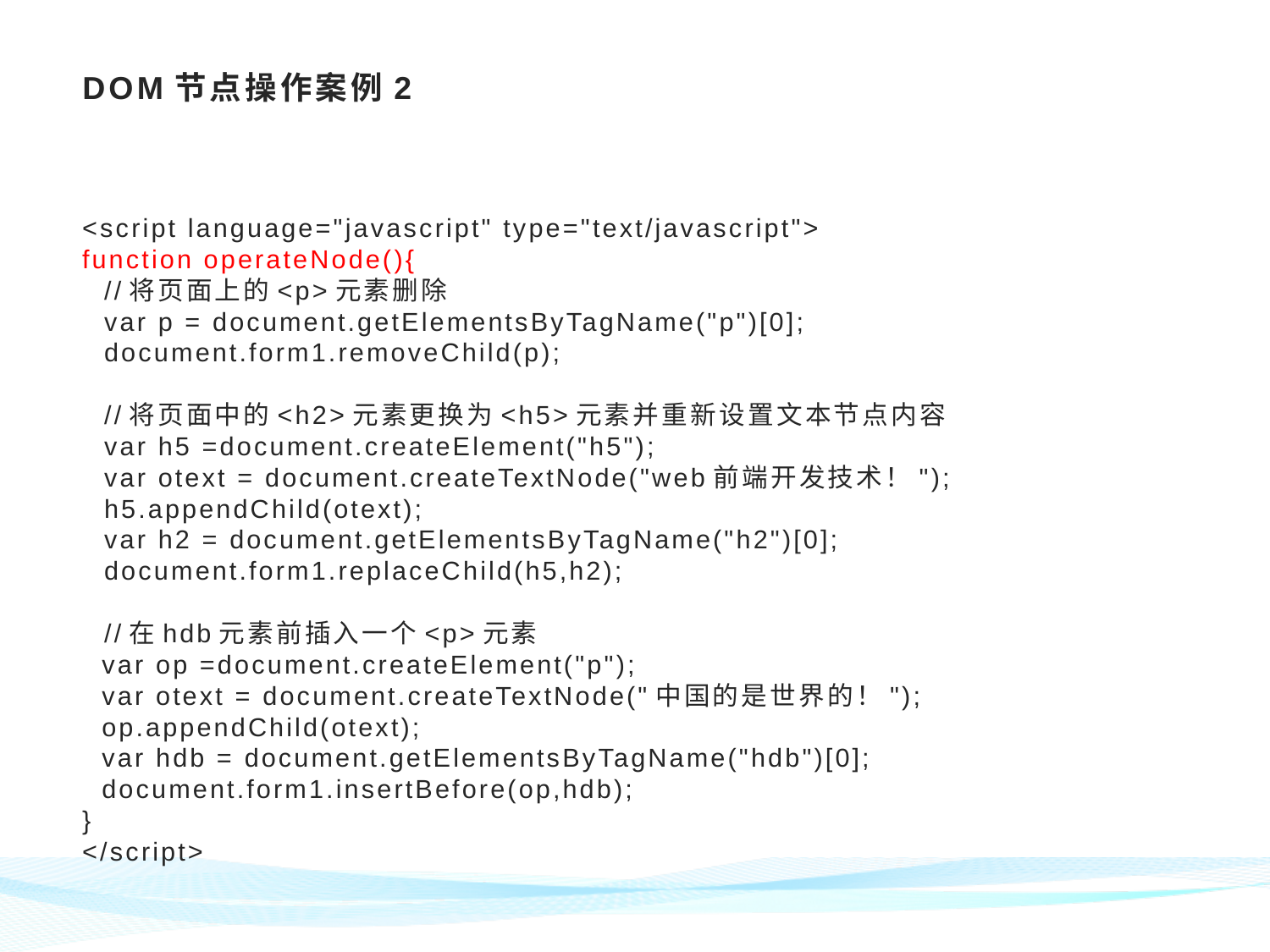

# DOM节点操作案例2
<script language="javascript" type="text/javascript">
function operateNode(){
//将页面上的<p>元素删除
var p = document.getElementsByTagName("p")[0];
document.form1.removeChild(p);

//将页面中的<h2>元素更换为<h5>元素并重新设置文本节点内容
var h5 =document.createElement("h5");
var otext = document.createTextNode("web前端开发技术！");
h5.appendChild(otext);
var h2 = document.getElementsByTagName("h2")[0];
document.form1.replaceChild(h5,h2);

//在hdb元素前插入一个<p>元素
  var op =document.createElement("p");
  var otext = document.createTextNode("中国的是世界的！");
  op.appendChild(otext);
  var hdb = document.getElementsByTagName("hdb")[0];
  document.form1.insertBefore(op,hdb);
}
</script>